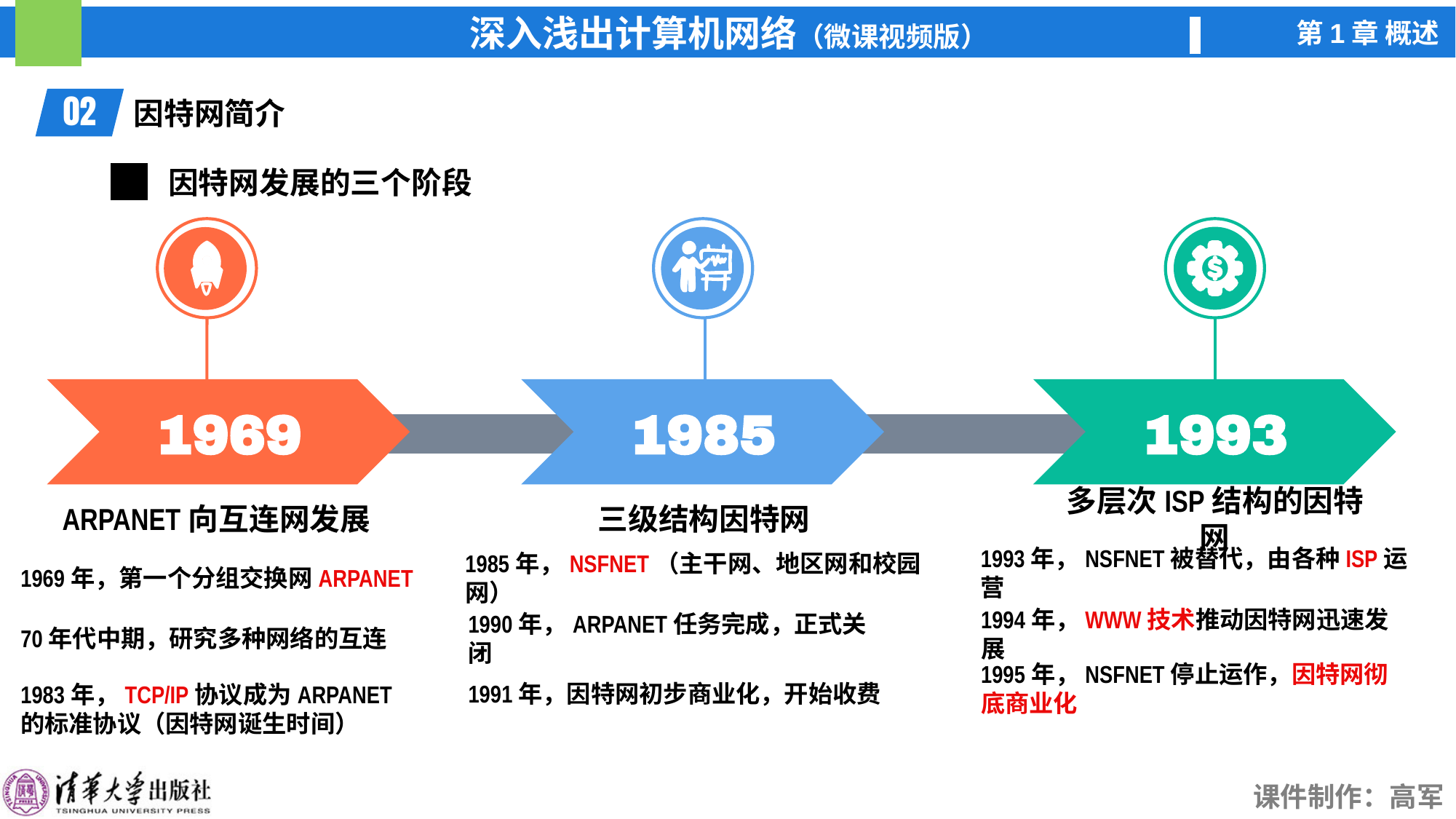

02
因特网简介
因特网发展的三个阶段

1969
1985
1993
ARPANET向互连网发展
三级结构因特网
多层次ISP结构的因特网
1969年，第一个分组交换网ARPANET
1993年，NSFNET被替代，由各种ISP运营
1985年，NSFNET（主干网、地区网和校园网）
70年代中期，研究多种网络的互连
1994年，WWW技术推动因特网迅速发展
1990年，ARPANET任务完成，正式关闭
1995年，NSFNET停止运作，因特网彻底商业化
1983年，TCP/IP协议成为ARPANET的标准协议（因特网诞生时间）
1991年，因特网初步商业化，开始收费